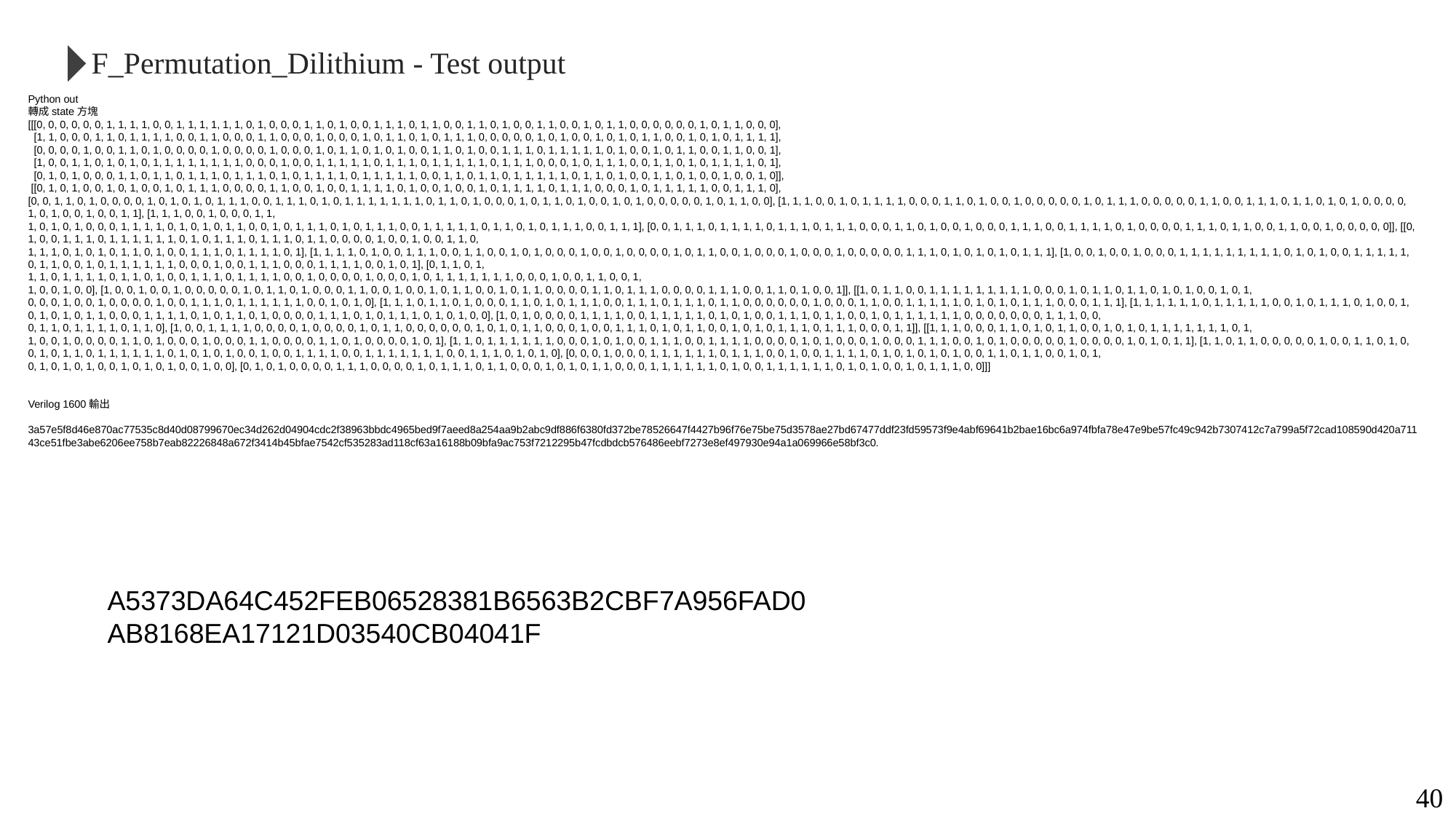

F_Permutation_Dilithium - Test output

Python out
轉成state方塊
[[[0, 0, 0, 0, 0, 0, 1, 1, 1, 1, 0, 0, 1, 1, 1, 1, 1, 1, 0, 1, 0, 0, 0, 1, 1, 0, 1, 0, 0, 1, 1, 1, 0, 1, 1, 0, 0, 1, 1, 0, 1, 0, 0, 1, 1, 0, 0, 1, 0, 1, 1, 0, 0, 0, 0, 0, 0, 1, 0, 1, 1, 0, 0, 0],
  [1, 1, 0, 0, 0, 1, 1, 0, 1, 1, 1, 1, 0, 0, 1, 1, 0, 0, 0, 1, 1, 0, 0, 0, 1, 0, 0, 0, 1, 0, 1, 1, 0, 1, 0, 1, 1, 1, 0, 0, 0, 0, 0, 1, 0, 1, 0, 0, 1, 0, 1, 0, 1, 1, 0, 0, 1, 0, 1, 0, 1, 1, 1, 1],
  [0, 0, 0, 0, 1, 0, 0, 1, 1, 0, 1, 0, 0, 0, 0, 1, 0, 0, 0, 0, 1, 0, 0, 0, 1, 0, 1, 1, 0, 1, 0, 1, 0, 0, 1, 1, 0, 1, 0, 0, 1, 1, 1, 0, 1, 1, 1, 1, 1, 0, 1, 0, 0, 1, 0, 1, 1, 0, 0, 1, 1, 0, 0, 1],
  [1, 0, 0, 1, 1, 0, 1, 0, 1, 0, 1, 1, 1, 1, 1, 1, 1, 1, 0, 0, 0, 1, 0, 0, 1, 1, 1, 1, 1, 0, 1, 1, 1, 0, 1, 1, 1, 1, 1, 0, 1, 1, 1, 0, 0, 0, 1, 0, 1, 1, 1, 0, 0, 1, 1, 0, 1, 0, 1, 1, 1, 1, 0, 1],
  [0, 1, 0, 1, 0, 0, 0, 1, 1, 0, 1, 1, 0, 1, 1, 1, 0, 1, 1, 1, 0, 1, 0, 1, 1, 1, 1, 0, 1, 1, 1, 1, 1, 0, 0, 1, 1, 0, 1, 1, 0, 1, 1, 1, 1, 1, 0, 1, 1, 0, 1, 0, 0, 1, 1, 0, 1, 0, 0, 1, 0, 0, 1, 0]],
 [[0, 1, 0, 1, 0, 0, 1, 0, 1, 0, 0, 1, 0, 1, 1, 1, 0, 0, 0, 0, 1, 1, 0, 0, 1, 0, 0, 1, 1, 1, 1, 0, 1, 0, 0, 1, 0, 0, 1, 0, 1, 1, 1, 1, 0, 1, 1, 1, 0, 0, 0, 1, 0, 1, 1, 1, 1, 1, 0, 0, 1, 1, 1, 0],
[0, 0, 1, 1, 0, 1, 0, 0, 0, 0, 1, 0, 1, 0, 1, 0, 1, 1, 1, 0, 0, 1, 1, 1, 0, 1, 0, 1, 1, 1, 1, 1, 1, 1, 0, 1, 1, 0, 1, 0, 0, 0, 1, 0, 1, 1, 0, 1, 0, 0, 1, 0, 1, 0, 0, 0, 0, 0, 1, 0, 1, 1, 0, 0], [1, 1, 1, 0, 0, 1, 0, 1, 1, 1, 1, 0, 0, 0, 1, 1, 0, 1, 0, 0, 1, 0, 0, 0, 0, 0, 1, 0, 1, 1, 1, 0, 0, 0, 0, 0, 1, 1, 0, 0, 1, 1, 1, 0, 1, 1, 0, 1, 0, 1, 0, 0, 0, 0, 1, 0, 1, 0, 0, 1, 0, 0, 1, 1], [1, 1, 1, 0, 0, 1, 0, 0, 0, 1, 1,
1, 0, 1, 0, 1, 0, 0, 0, 1, 1, 1, 1, 0, 1, 0, 1, 0, 1, 1, 0, 0, 1, 0, 1, 1, 1, 0, 1, 0, 1, 1, 1, 0, 0, 1, 1, 1, 1, 1, 0, 1, 1, 0, 1, 0, 1, 1, 1, 0, 0, 1, 1, 1], [0, 0, 1, 1, 1, 0, 1, 1, 1, 1, 0, 1, 1, 1, 0, 1, 1, 1, 0, 0, 0, 1, 1, 0, 1, 0, 0, 1, 0, 0, 0, 1, 1, 1, 0, 0, 1, 1, 1, 1, 0, 1, 0, 0, 0, 0, 1, 1, 1, 0, 1, 1, 0, 0, 1, 1, 0, 0, 1, 0, 0, 0, 0, 0]], [[0, 1, 0, 0, 1, 1, 1, 0, 1, 1, 1, 1, 1, 1, 0, 1, 0, 1, 1, 1, 0, 1, 1, 1, 0, 1, 1, 0, 0, 0, 0, 1, 0, 0, 1, 0, 0, 1, 1, 0,
1, 1, 1, 0, 1, 0, 1, 0, 1, 1, 0, 1, 0, 0, 1, 1, 1, 0, 1, 1, 1, 1, 0, 1], [1, 1, 1, 1, 0, 1, 0, 0, 1, 1, 1, 0, 0, 1, 1, 0, 0, 1, 0, 1, 0, 0, 0, 1, 0, 0, 1, 0, 0, 0, 0, 1, 0, 1, 1, 0, 0, 1, 0, 0, 0, 1, 0, 0, 0, 1, 0, 0, 0, 0, 0, 1, 1, 1, 0, 1, 0, 1, 0, 1, 0, 1, 1, 1], [1, 0, 0, 1, 0, 0, 1, 0, 0, 0, 1, 1, 1, 1, 1, 1, 1, 1, 1, 0, 1, 0, 1, 0, 0, 1, 1, 1, 1, 1, 0, 1, 1, 0, 0, 1, 0, 1, 1, 1, 1, 1, 1, 0, 0, 0, 1, 0, 0, 1, 1, 1, 0, 0, 0, 1, 1, 1, 1, 0, 0, 1, 0, 1], [0, 1, 1, 0, 1,
1, 1, 0, 1, 1, 1, 1, 0, 1, 1, 0, 1, 0, 0, 1, 1, 1, 0, 1, 1, 1, 1, 0, 0, 1, 0, 0, 0, 0, 1, 0, 0, 0, 1, 0, 1, 1, 1, 1, 1, 1, 1, 0, 0, 0, 1, 0, 0, 1, 1, 0, 0, 1,
1, 0, 0, 1, 0, 0], [1, 0, 0, 1, 0, 0, 1, 0, 0, 0, 0, 0, 1, 0, 1, 1, 0, 1, 0, 0, 0, 1, 1, 0, 0, 1, 0, 0, 1, 0, 1, 1, 0, 0, 1, 0, 1, 1, 0, 0, 0, 0, 1, 1, 0, 1, 1, 1, 0, 0, 0, 0, 1, 1, 1, 0, 0, 1, 1, 0, 1, 0, 0, 1]], [[1, 0, 1, 1, 0, 0, 1, 1, 1, 1, 1, 1, 1, 1, 1, 0, 0, 0, 1, 0, 1, 1, 0, 1, 1, 0, 1, 0, 1, 0, 0, 1, 0, 1,
0, 0, 0, 1, 0, 0, 1, 0, 0, 0, 0, 1, 0, 0, 1, 1, 1, 0, 1, 1, 1, 1, 1, 1, 0, 0, 1, 0, 1, 0], [1, 1, 1, 0, 1, 1, 0, 1, 0, 0, 0, 1, 1, 0, 1, 0, 1, 1, 1, 0, 0, 1, 1, 1, 0, 1, 1, 1, 0, 1, 1, 0, 0, 0, 0, 0, 0, 1, 0, 0, 0, 1, 1, 0, 0, 1, 1, 1, 1, 1, 0, 1, 0, 1, 0, 1, 1, 1, 0, 0, 0, 1, 1, 1], [1, 1, 1, 1, 1, 1, 0, 1, 1, 1, 1, 1, 0, 0, 1, 0, 1, 1, 1, 0, 1, 0, 0, 1, 0, 1, 0, 1, 0, 1, 1, 0, 0, 0, 1, 1, 1, 1, 0, 1, 0, 1, 1, 0, 1, 0, 0, 0, 0, 1, 1, 1, 0, 1, 0, 1, 1, 1, 0, 1, 0, 1, 0, 0], [1, 0, 1, 0, 0, 0, 0, 1, 1, 1, 1, 0, 0, 1, 1, 1, 1, 1, 0, 1, 0, 1, 0, 0, 1, 1, 1, 0, 1, 1, 0, 0, 1, 0, 1, 1, 1, 1, 1, 1, 0, 0, 0, 0, 0, 0, 0, 1, 1, 1, 0, 0,
0, 1, 1, 0, 1, 1, 1, 1, 0, 1, 1, 0], [1, 0, 0, 1, 1, 1, 1, 0, 0, 0, 0, 1, 0, 0, 0, 0, 1, 0, 1, 1, 0, 0, 0, 0, 0, 0, 1, 0, 1, 0, 1, 1, 0, 0, 0, 1, 0, 0, 1, 1, 1, 0, 1, 0, 1, 1, 0, 0, 1, 0, 1, 0, 1, 1, 1, 0, 1, 1, 1, 0, 0, 0, 1, 1]], [[1, 1, 1, 0, 0, 0, 1, 1, 0, 1, 0, 1, 1, 0, 0, 1, 0, 1, 0, 1, 1, 1, 1, 1, 1, 1, 0, 1,
1, 0, 0, 1, 0, 0, 0, 0, 1, 1, 0, 1, 0, 0, 0, 1, 0, 0, 0, 1, 1, 0, 0, 0, 0, 1, 1, 0, 1, 0, 0, 0, 0, 1, 0, 1], [1, 1, 0, 1, 1, 1, 1, 1, 1, 0, 0, 0, 1, 0, 1, 0, 0, 1, 1, 1, 0, 0, 1, 1, 1, 1, 0, 0, 0, 0, 1, 0, 1, 0, 0, 0, 1, 0, 0, 0, 1, 1, 1, 0, 0, 1, 0, 1, 0, 0, 0, 0, 0, 1, 0, 0, 0, 0, 1, 0, 1, 0, 1, 1], [1, 1, 0, 1, 1, 0, 0, 0, 0, 0, 1, 0, 0, 1, 1, 0, 1, 0, 0, 1, 0, 1, 1, 0, 1, 1, 1, 1, 1, 1, 0, 1, 0, 1, 0, 1, 0, 0, 1, 0, 0, 1, 1, 1, 1, 0, 0, 1, 1, 1, 1, 1, 1, 1, 0, 0, 1, 1, 1, 0, 1, 0, 1, 0], [0, 0, 0, 1, 0, 0, 0, 1, 1, 1, 1, 1, 1, 0, 1, 1, 1, 0, 0, 1, 0, 0, 1, 1, 1, 1, 0, 1, 0, 1, 0, 1, 0, 1, 0, 0, 1, 1, 0, 1, 1, 0, 0, 1, 0, 1,
0, 1, 0, 1, 0, 1, 0, 0, 1, 0, 1, 0, 1, 0, 0, 1, 0, 0], [0, 1, 0, 1, 0, 0, 0, 0, 1, 1, 1, 0, 0, 0, 0, 1, 0, 1, 1, 1, 0, 1, 1, 0, 0, 0, 1, 0, 1, 0, 1, 1, 0, 0, 0, 1, 1, 1, 1, 1, 1, 0, 1, 0, 0, 1, 1, 1, 1, 1, 1, 0, 1, 0, 1, 0, 0, 1, 0, 1, 1, 1, 0, 0]]]

Verilog 1600輸出
3a57e5f8d46e870ac77535c8d40d08799670ec34d262d04904cdc2f38963bbdc4965bed9f7aeed8a254aa9b2abc9df886f6380fd372be78526647f4427b96f76e75be75d3578ae27bd67477ddf23fd59573f9e4abf69641b2bae16bc6a974fbfa78e47e9be57fc49c942b7307412c7a799a5f72cad108590d420a71143ce51fbe3abe6206ee758b7eab82226848a672f3414b45bfae7542cf535283ad118cf63a16188b09bfa9ac753f7212295b47fcdbdcb576486eebf7273e8ef497930e94a1a069966e58bf3c0.
A5373DA64C452FEB06528381B6563B2CBF7A956FAD0AB8168EA17121D03540CB04041F
40